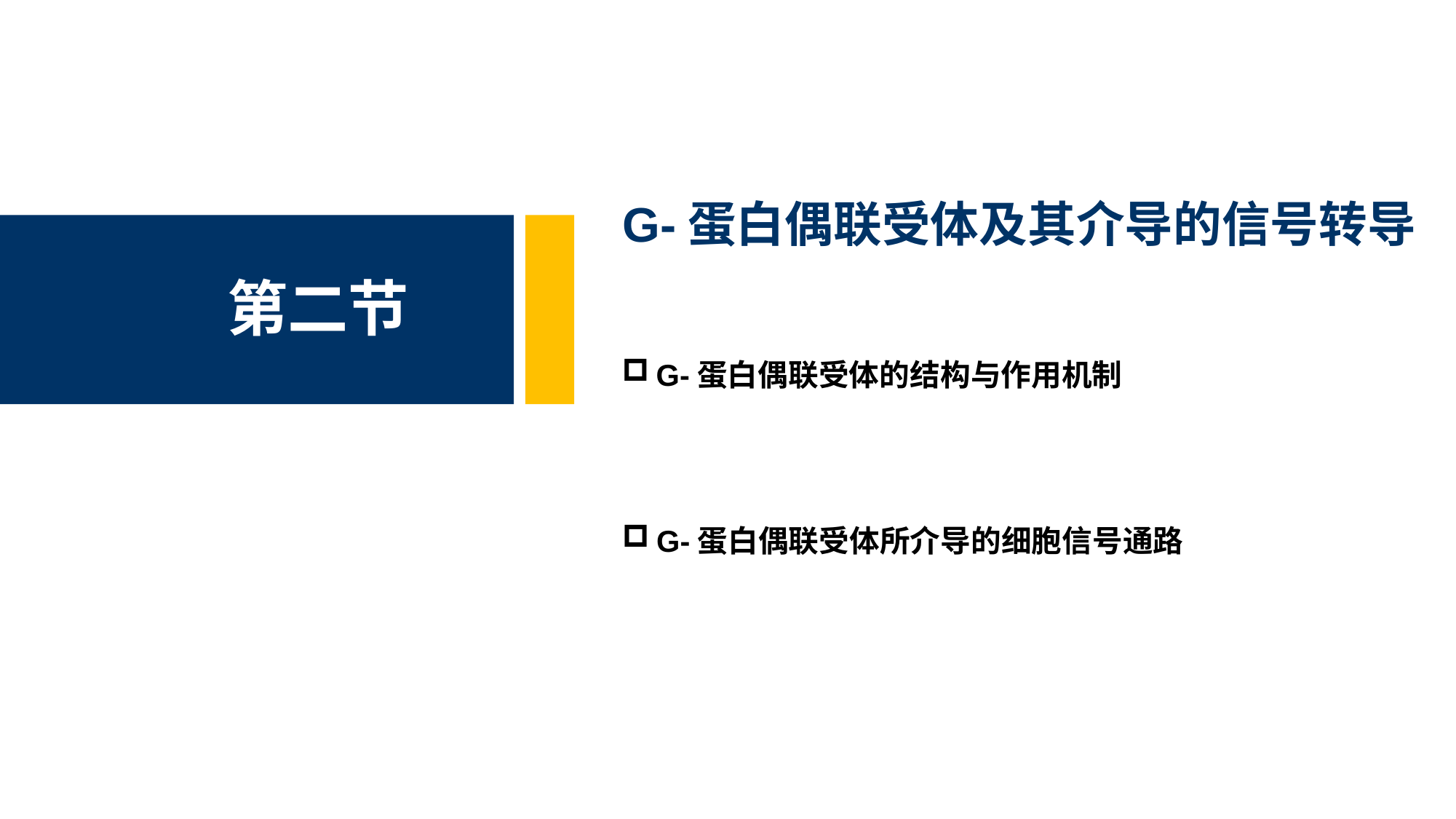

G-蛋白偶联受体及其介导的信号转导

第二节
G-蛋白偶联受体的结构与作用机制
G-蛋白偶联受体所介导的细胞信号通路